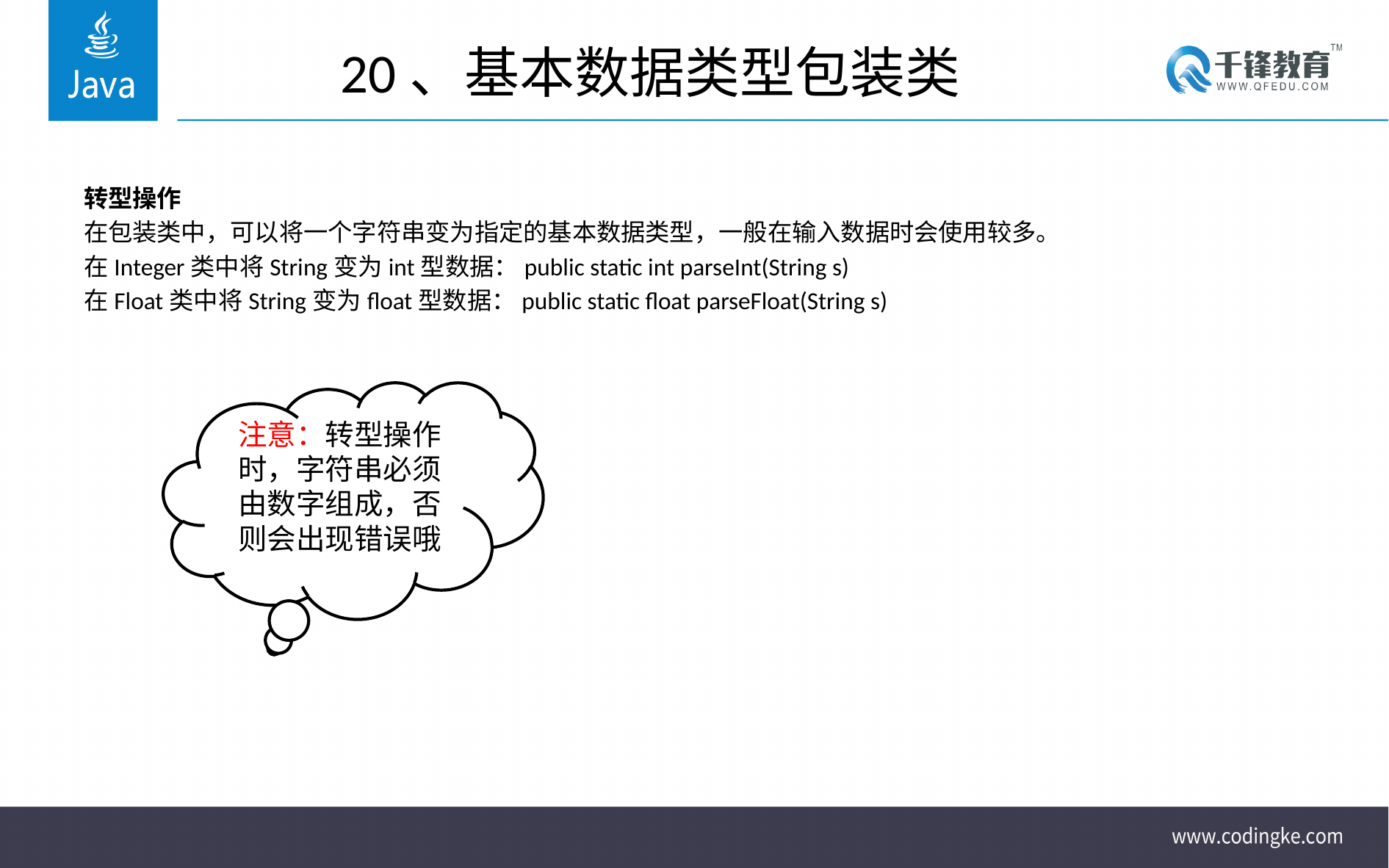

# 20、基本数据类型包装类
转型操作
在包装类中，可以将一个字符串变为指定的基本数据类型，一般在输入数据时会使用较多。
在Integer类中将String变为int型数据：public static int parseInt(String s)
在Float类中将String变为float型数据：public static float parseFloat(String s)

注意：转型操作时，字符串必须由数字组成，否则会出现错误哦